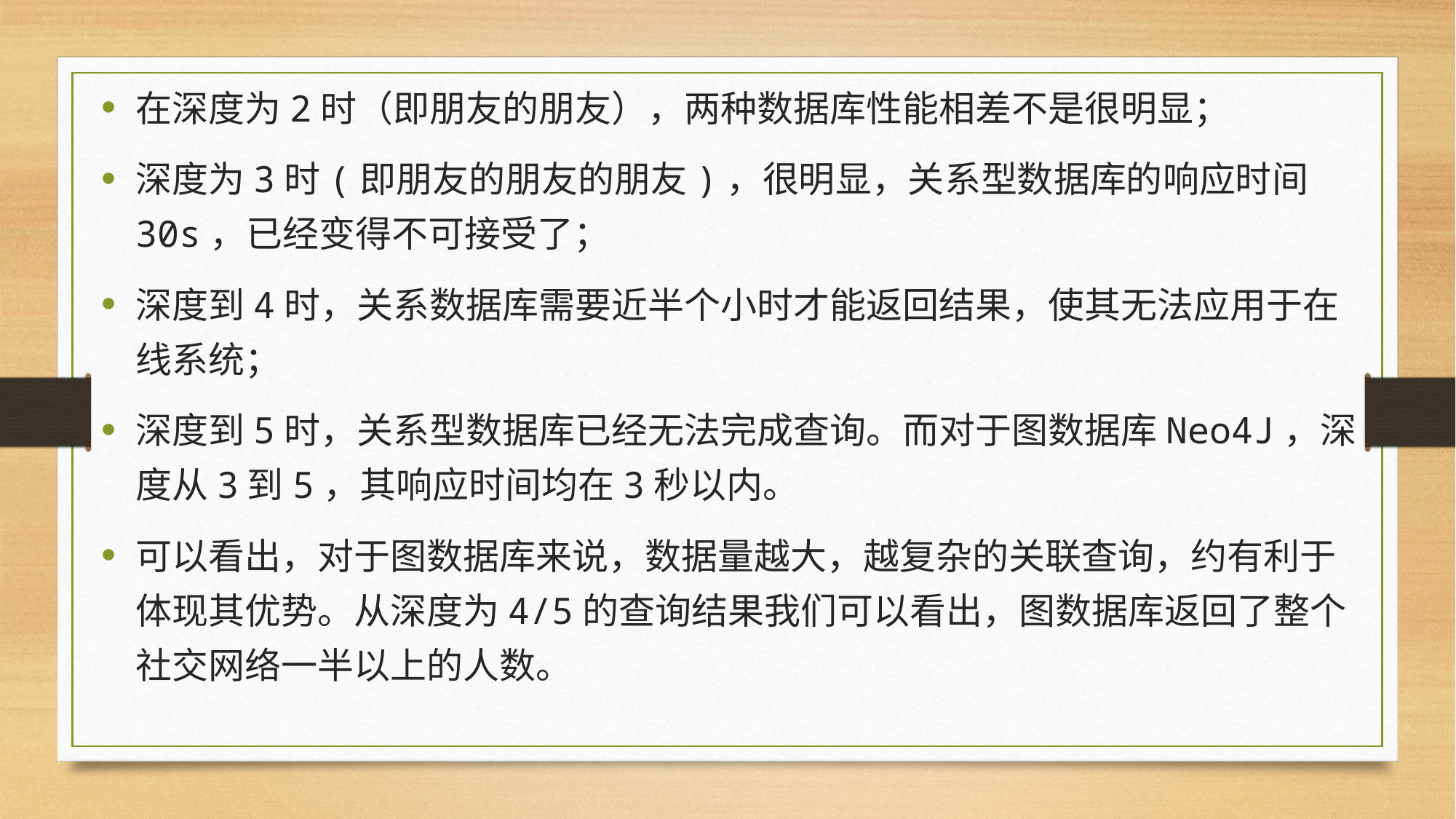

在深度为2时（即朋友的朋友），两种数据库性能相差不是很明显；
深度为3时(即朋友的朋友的朋友)，很明显，关系型数据库的响应时间30s，已经变得不可接受了；
深度到4时，关系数据库需要近半个小时才能返回结果，使其无法应用于在线系统；
深度到5时，关系型数据库已经无法完成查询。而对于图数据库Neo4J，深度从3到5，其响应时间均在3秒以内。
可以看出，对于图数据库来说，数据量越大，越复杂的关联查询，约有利于体现其优势。从深度为4/5的查询结果我们可以看出，图数据库返回了整个社交网络一半以上的人数。